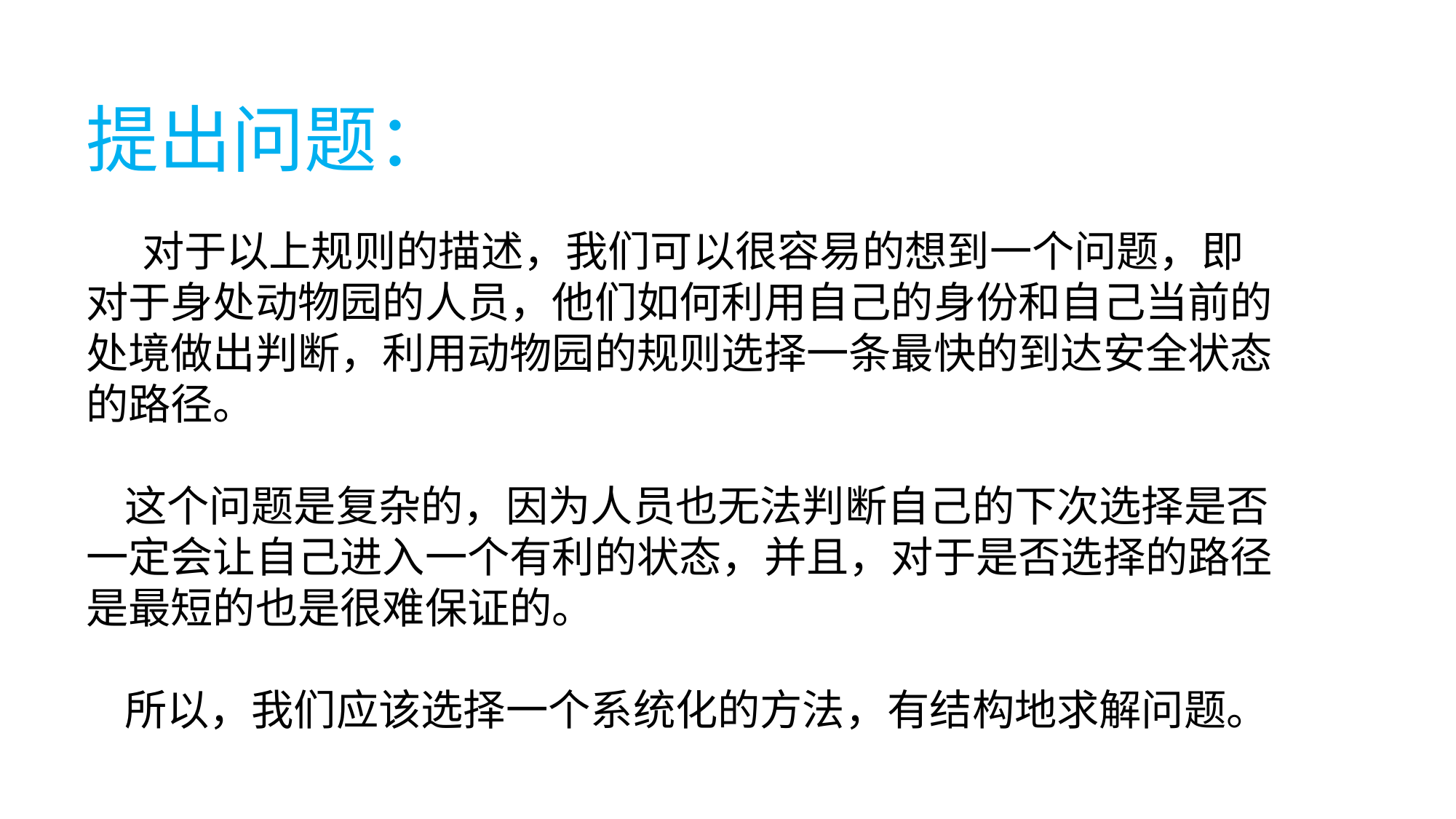

提出问题：

        对于以上规则的描述，我们可以很容易的想到一个问题，即对于身处动物园的人员，他们如何利用自己的身份和自己当前的处境做出判断，利用动物园的规则选择一条最快的到达安全状态的路径。

   这个问题是复杂的，因为人员也无法判断自己的下次选择是否一定会让自己进入一个有利的状态，并且，对于是否选择的路径是最短的也是很难保证的。

   所以，我们应该选择一个系统化的方法，有结构地求解问题。